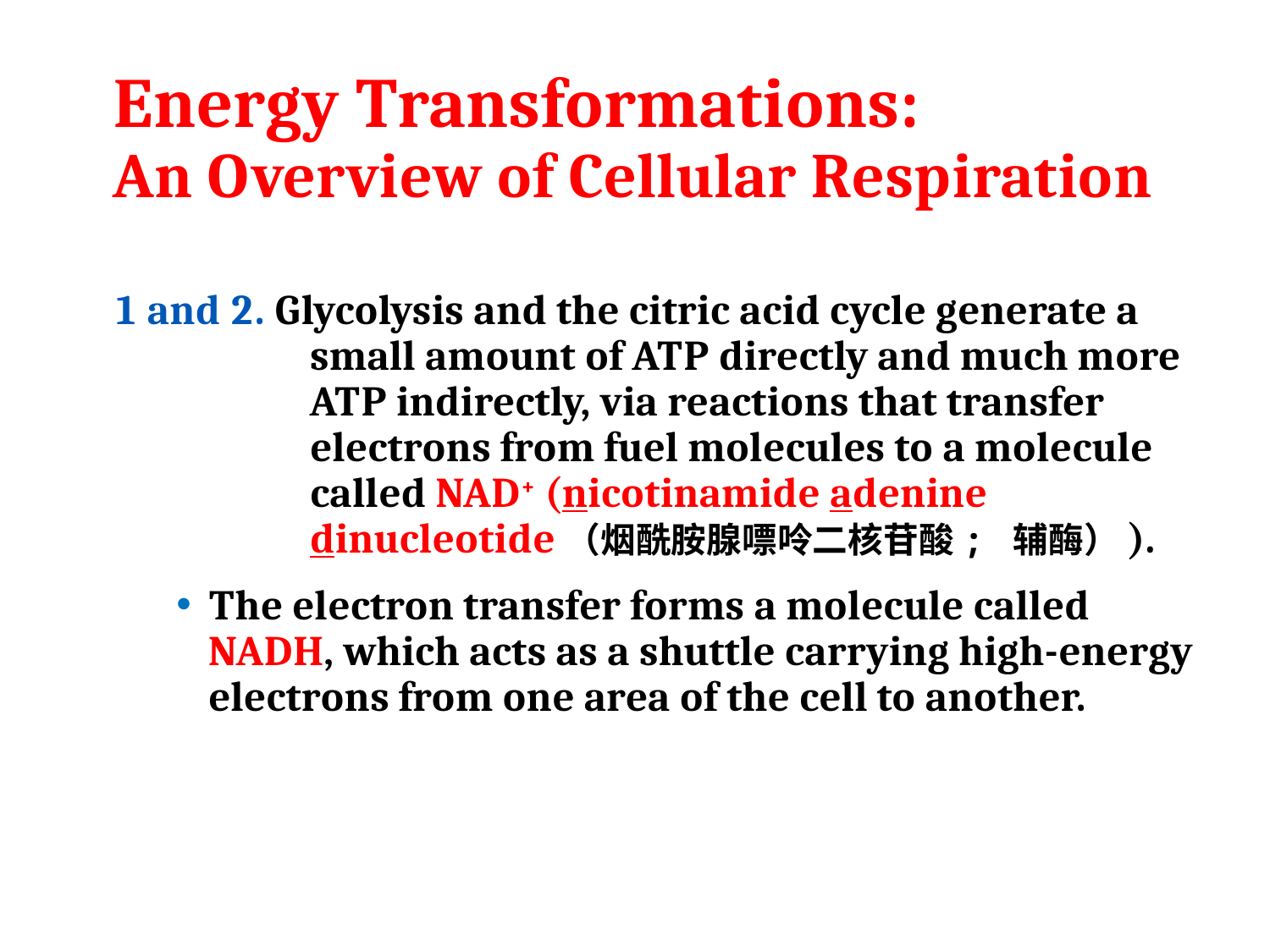

# Energy Transformations: An Overview of Cellular Respiration
1 and 2. Glycolysis and the citric acid cycle generate a small amount of ATP directly and much more ATP indirectly, via reactions that transfer electrons from fuel molecules to a molecule called NAD+ (nicotinamide adenine dinucleotide（烟酰胺腺嘌呤二核苷酸; 辅酶）).
The electron transfer forms a molecule called NADH, which acts as a shuttle carrying high-energy electrons from one area of the cell to another.